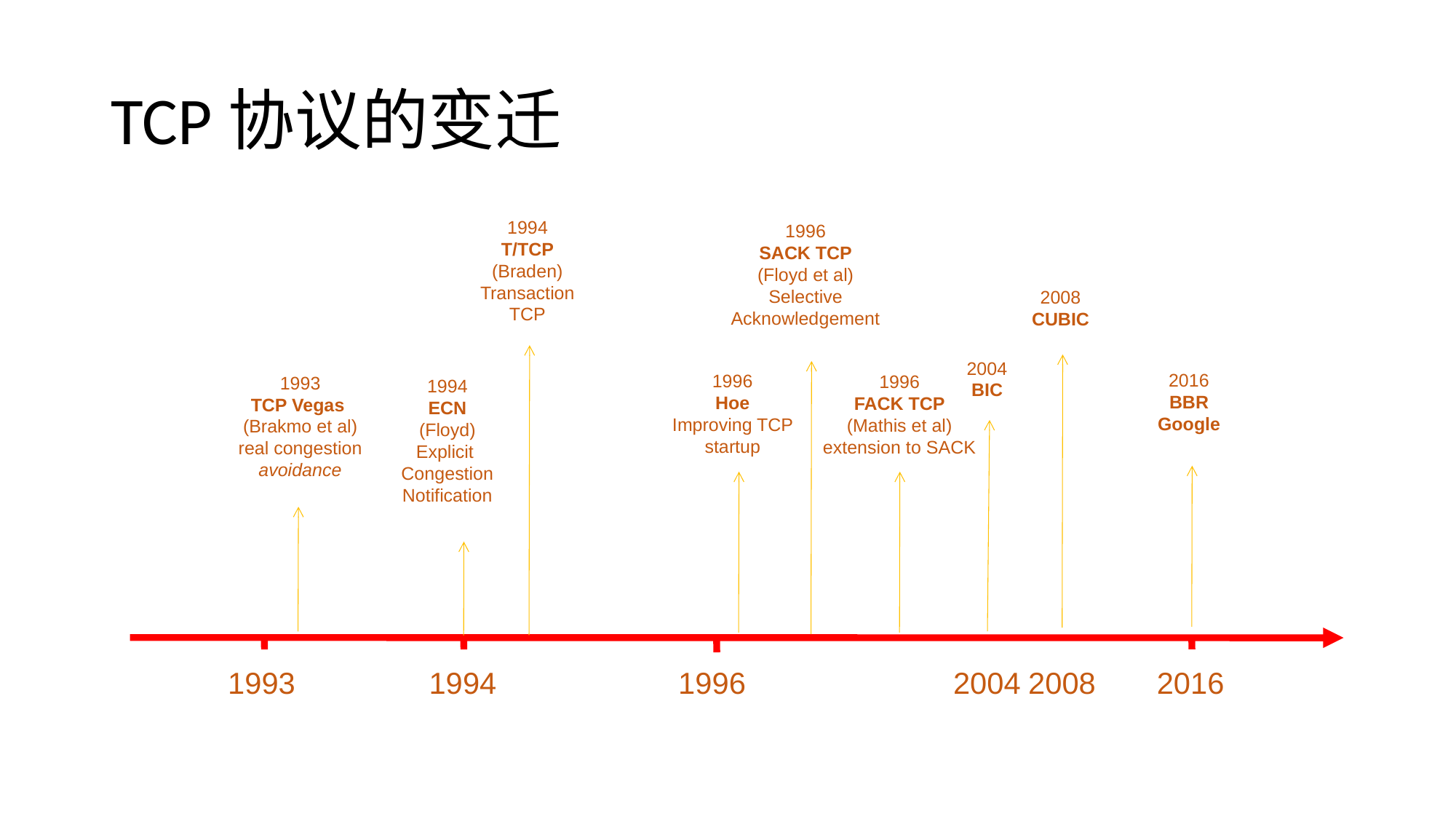

# TCP协议的变迁
1994
T/TCP
(Braden)
Transaction
TCP
1996
SACK TCP
(Floyd et al)
Selective Acknowledgement
2008
CUBIC

2004
BIC

2016
BBR
Google
1996
Hoe
Improving TCP startup
1996
FACK TCP
(Mathis et al)
extension to SACK
1993
TCP Vegas
(Brakmo et al)
real congestion avoidance
1994
ECN
(Floyd)
Explicit
Congestion
Notification

2004
2016
2008
1993
1994
1996
6